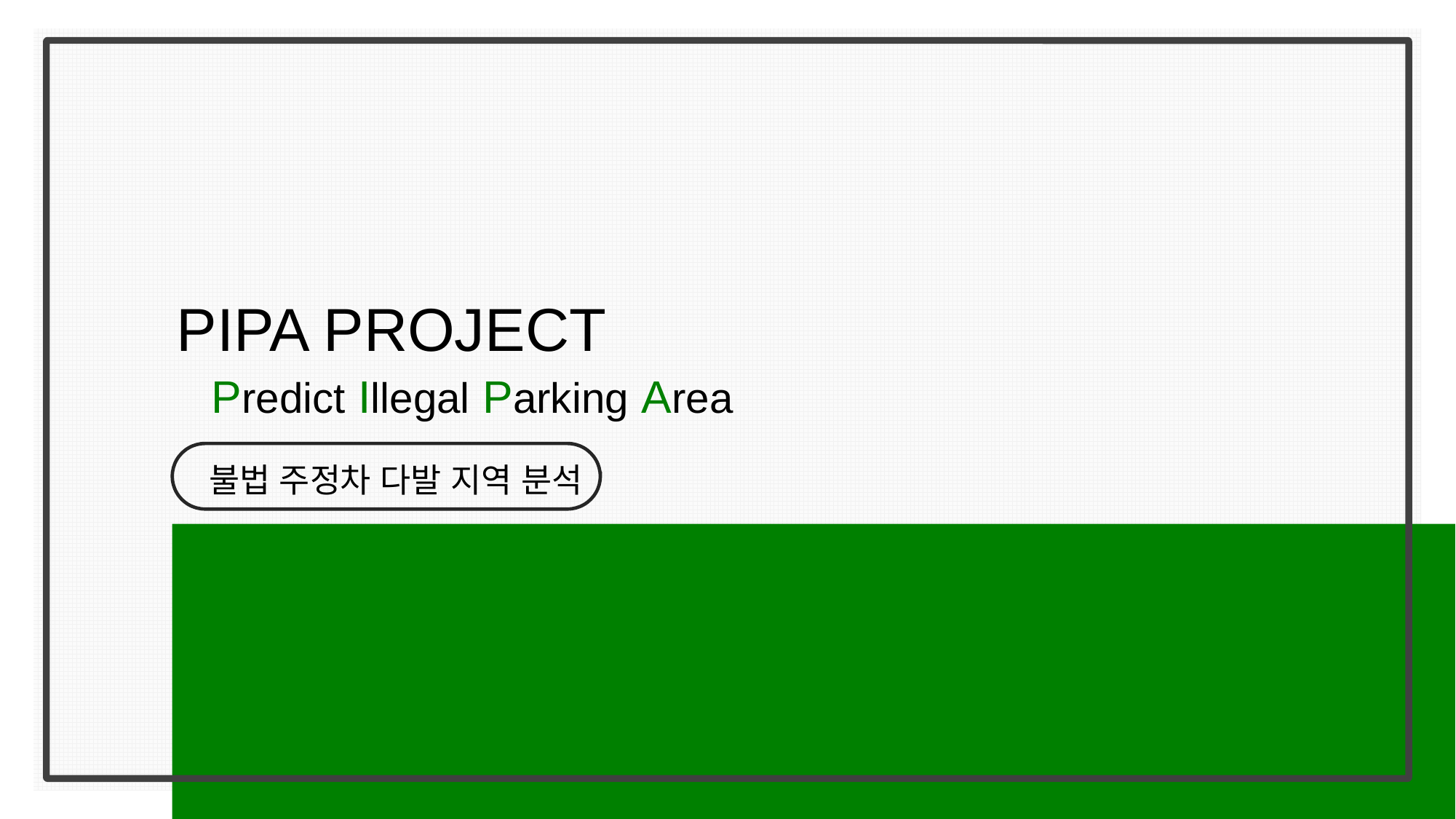

PIPA PROJECT
Predict Illegal Parking Area
불법 주정차 다발 지역 분석